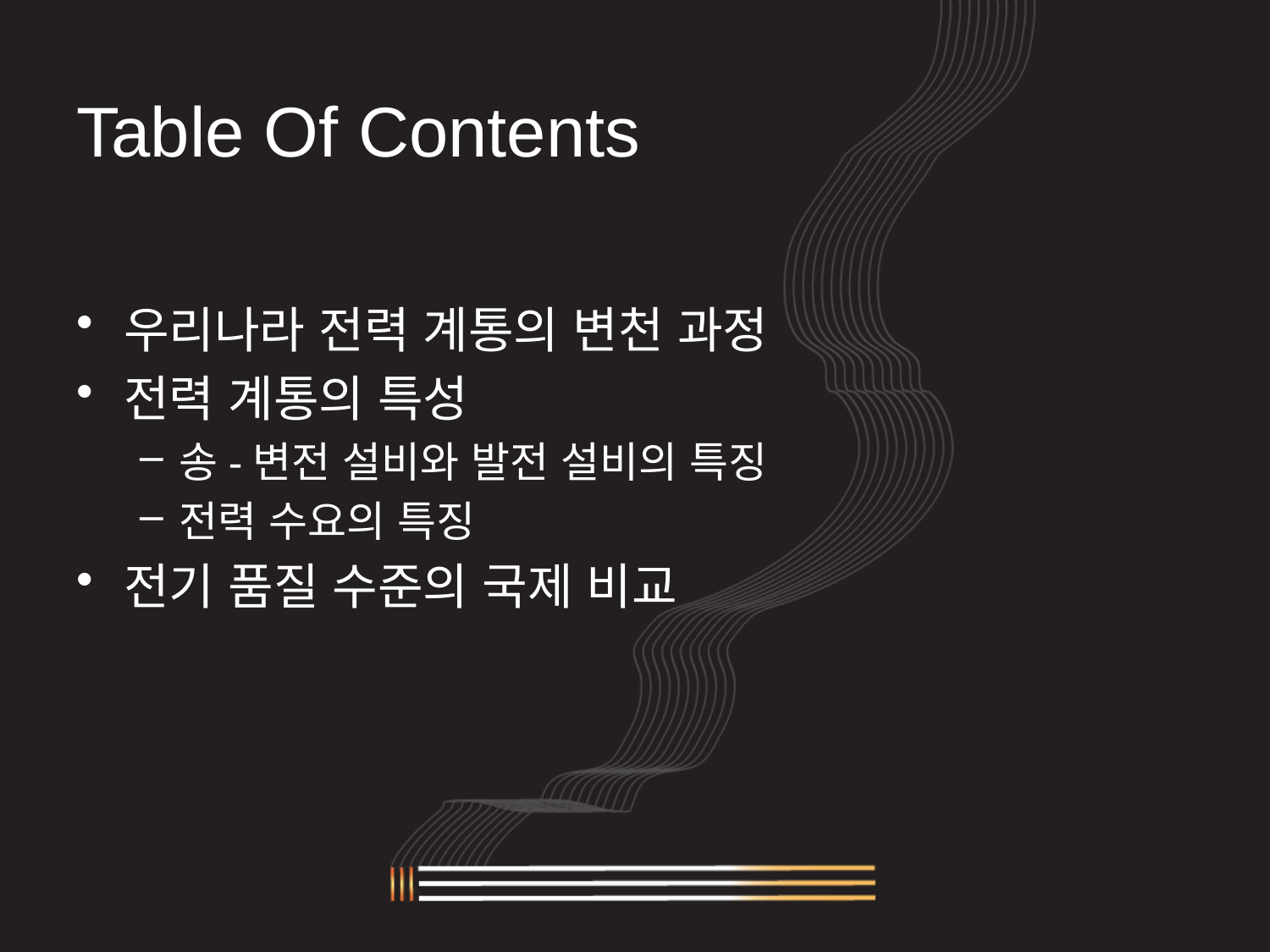

# Table Of Contents
우리나라 전력 계통의 변천 과정
전력 계통의 특성
송-변전 설비와 발전 설비의 특징
전력 수요의 특징
전기 품질 수준의 국제 비교